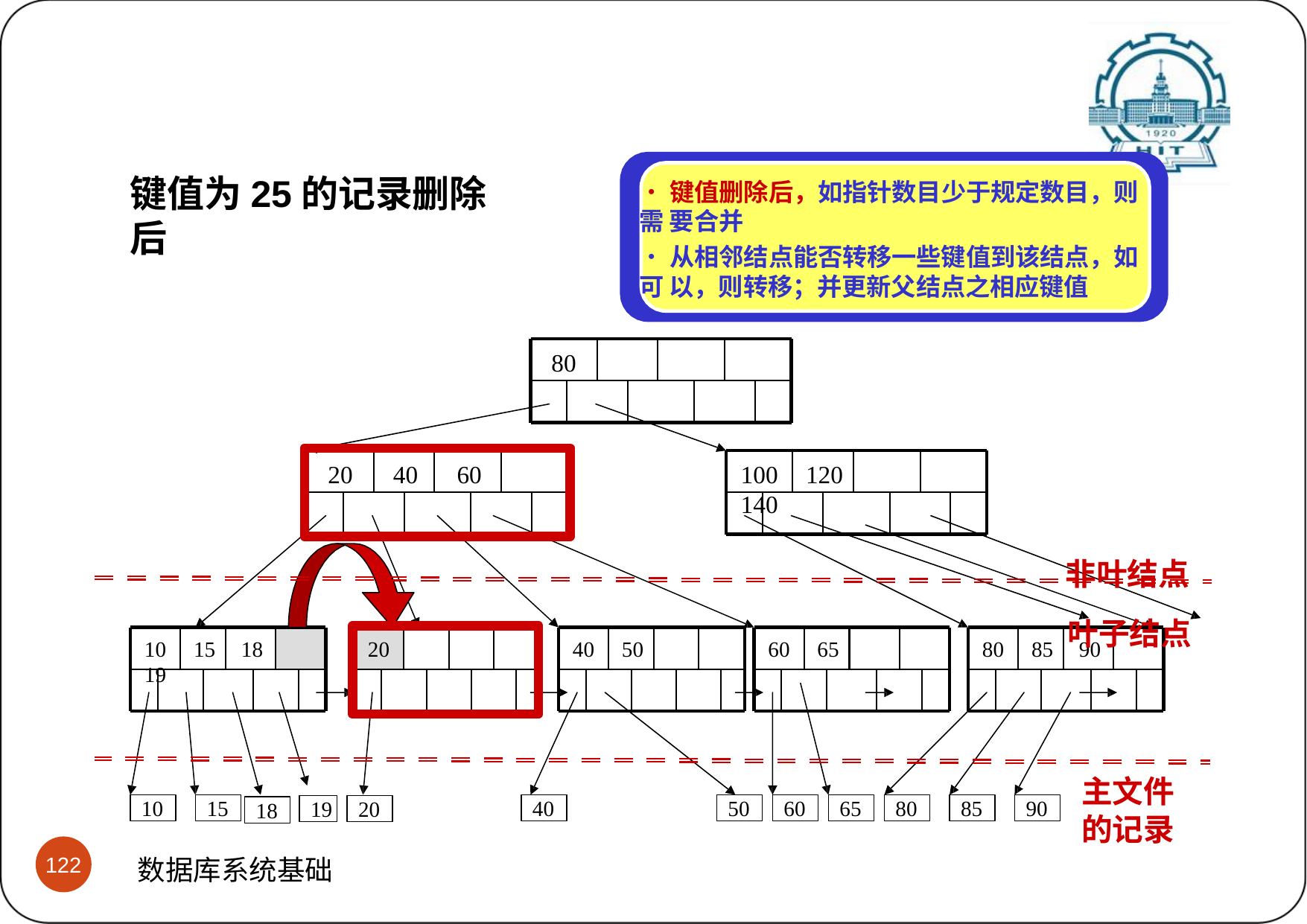

# B+树之分裂与合并过程再示例
(7)键值之合并

键值为25的记录删除后
•键值删除后，如指针数目少于规定数目，则需 要合并
•从相邻结点能否转移一些键值到该结点，如可 以，则转移；并更新父结点之相应键值

80

20	40	60
100	120	140

非叶结点 叶子结点

10	15	18	19
20
40	50
60	65
80	85	90

主文件 的记录
10
15
40
50
60
65
80
85
90
19
20
18